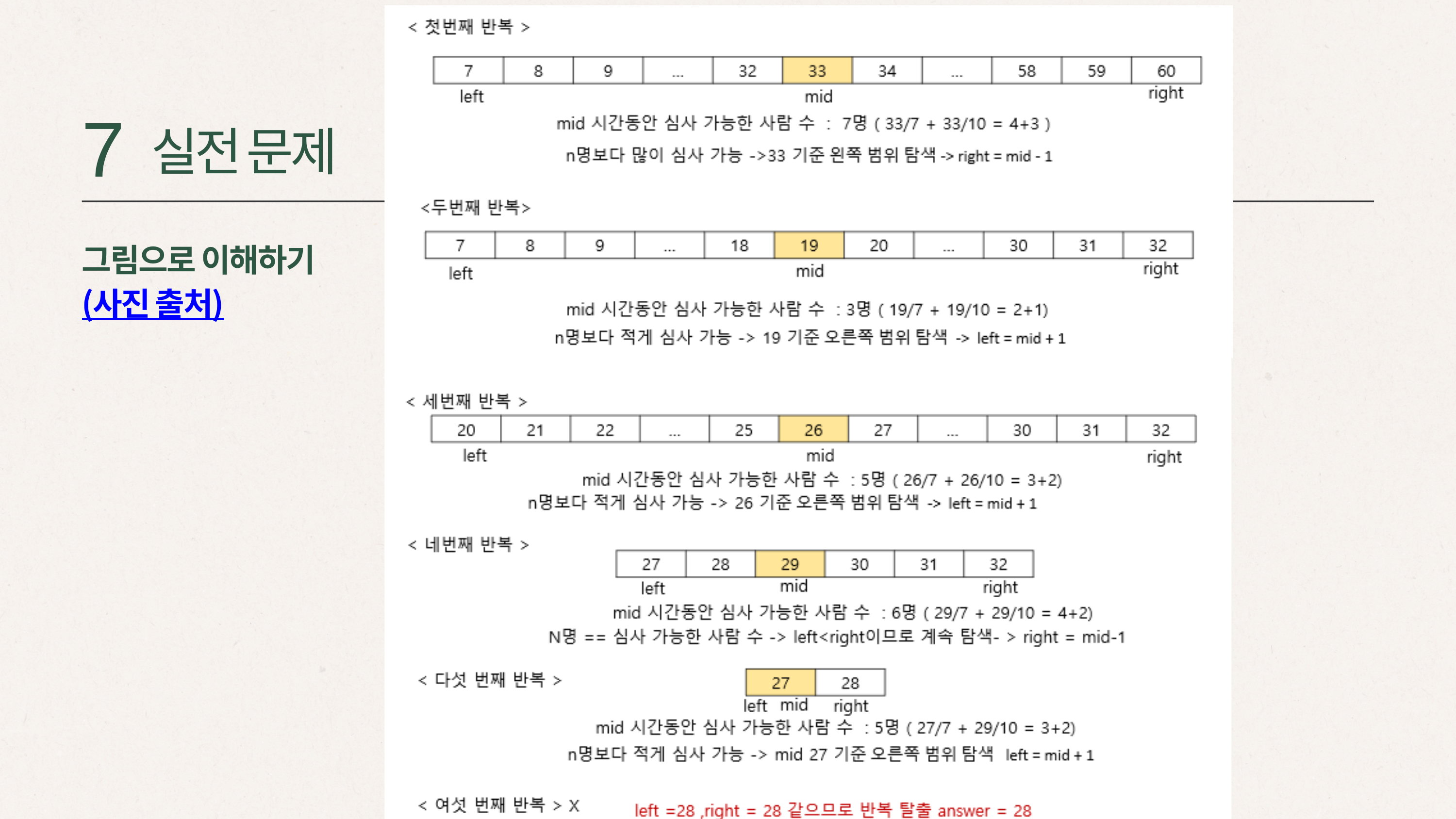

7
실전 문제

그림으로 이해하기
(사진 출처)